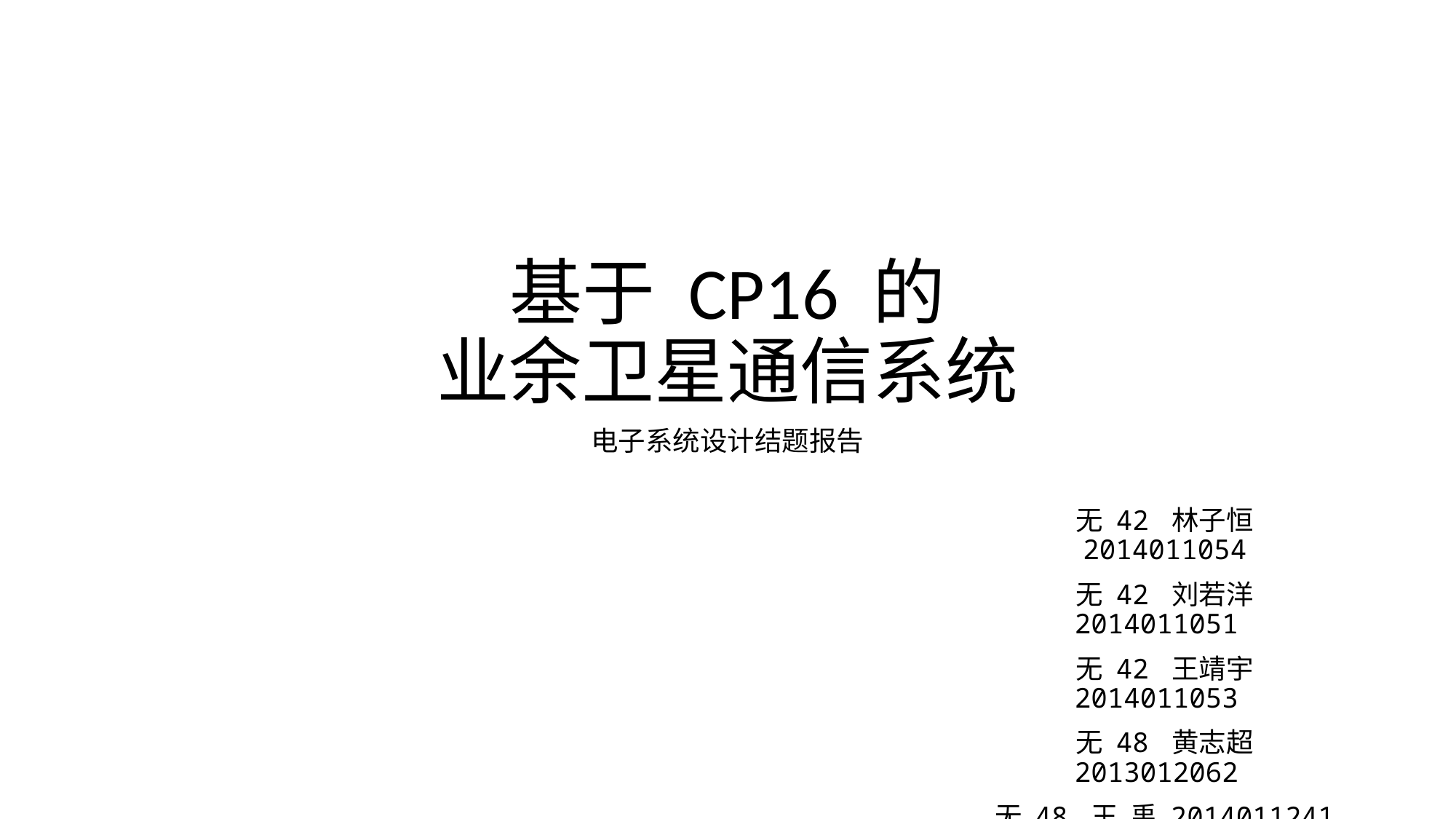

# 基于 CP16 的 业余卫星通信系统
电子系统设计结题报告
⽆ 42 林⼦恒 2014011054
⽆ 42 刘若洋 2014011051
⽆ 42 王靖宇 2014011053
⽆ 48 黄志超 2013012062
⽆ 48 王  禹 2014011241